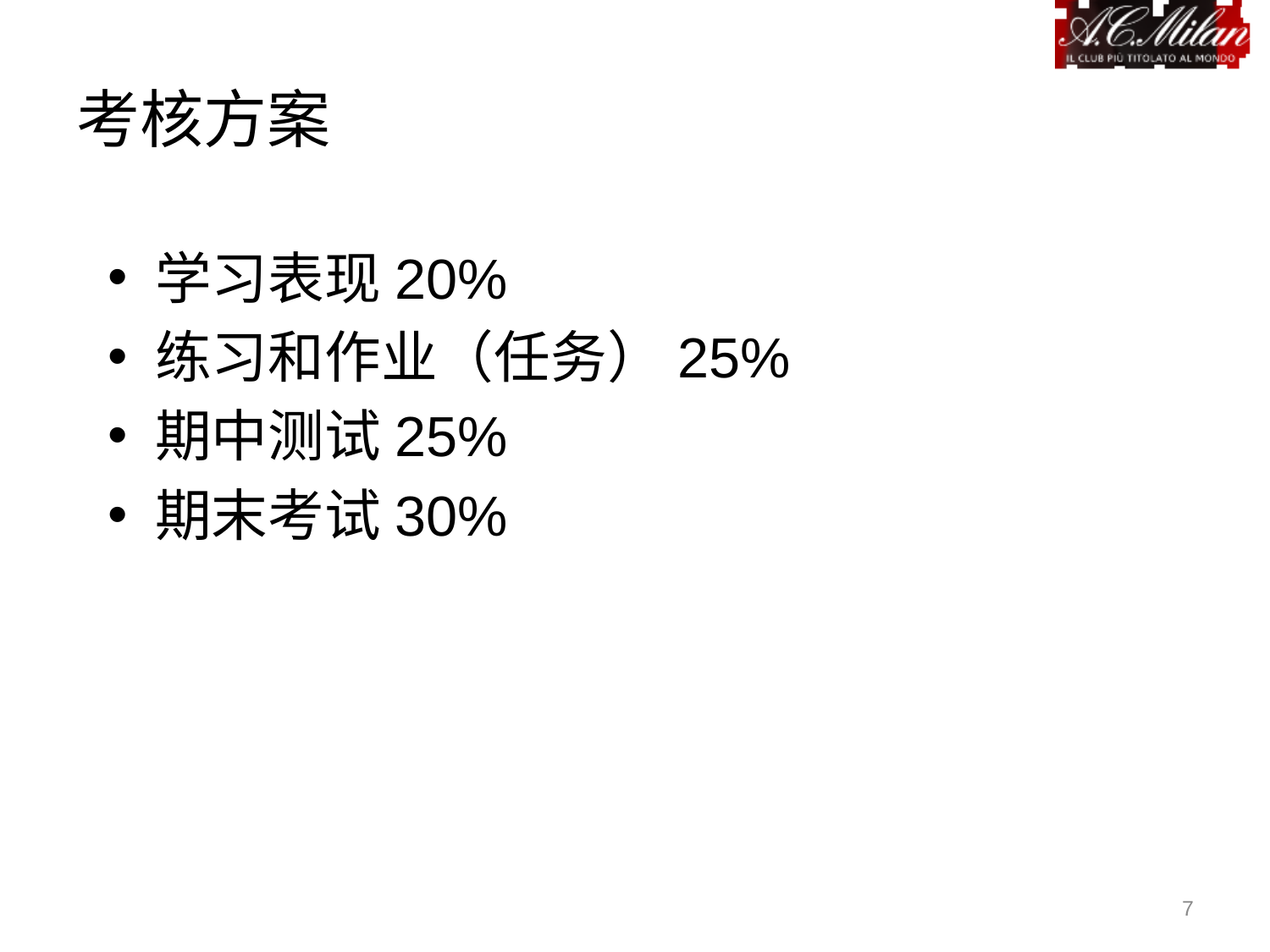

# 考核方案
学习表现20%
练习和作业（任务）25%
期中测试25%
期末考试30%
7